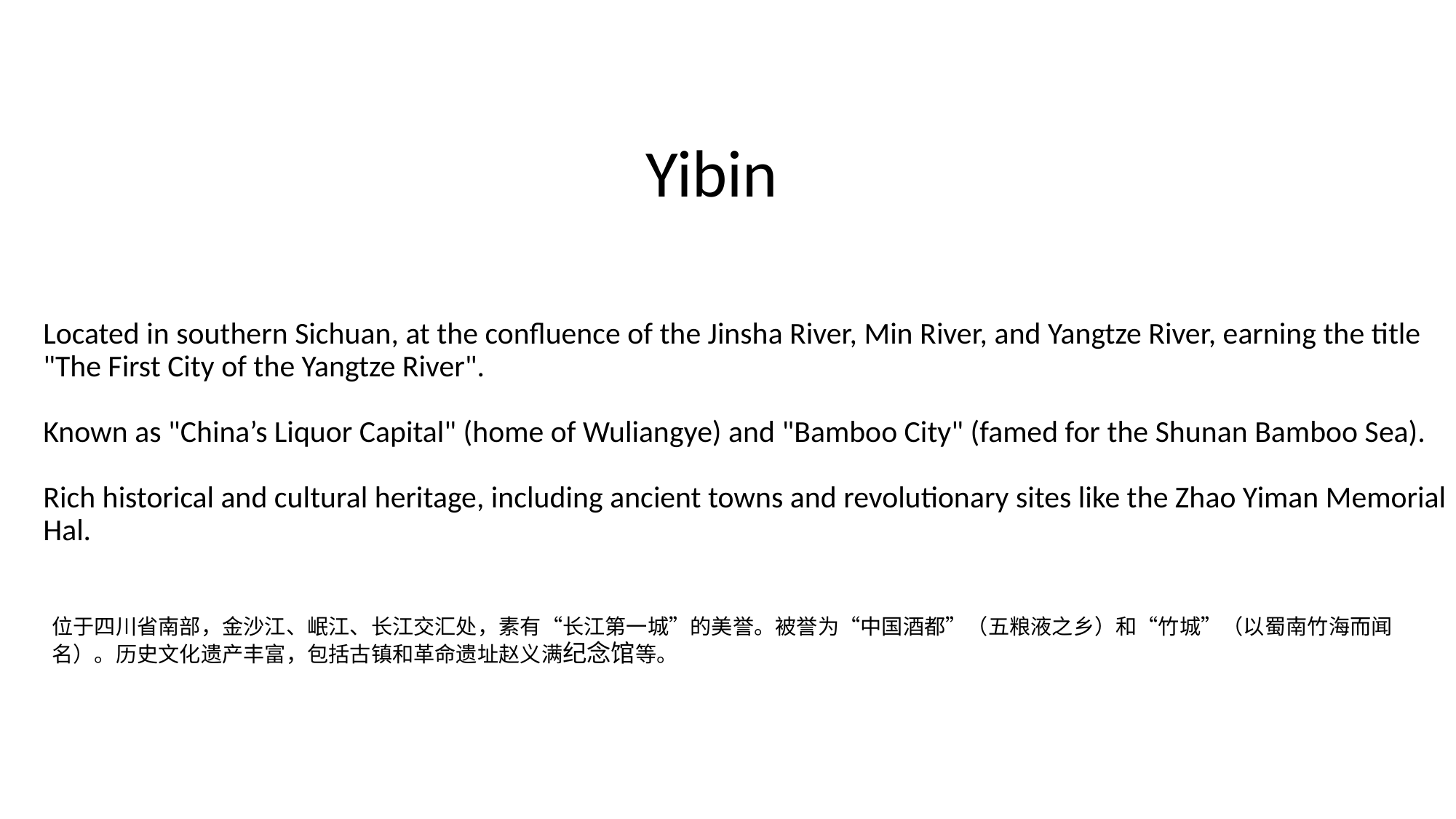

Yibin
# Located in southern Sichuan, at the confluence of the Jinsha River, Min River, and Yangtze River, earning the title "The First City of the Yangtze River". Known as "China’s Liquor Capital" (home of Wuliangye) and "Bamboo City" (famed for the Shunan Bamboo Sea). Rich historical and cultural heritage, including ancient towns and revolutionary sites like the Zhao Yiman Memorial Hal.
位于四川省南部，金沙江、岷江、长江交汇处，素有“长江第一城”的美誉。被誉为“中国酒都”（五粮液之乡）和“竹城”（以蜀南竹海而闻名）。历史文化遗产丰富，包括古镇和革命遗址赵义满纪念馆等。